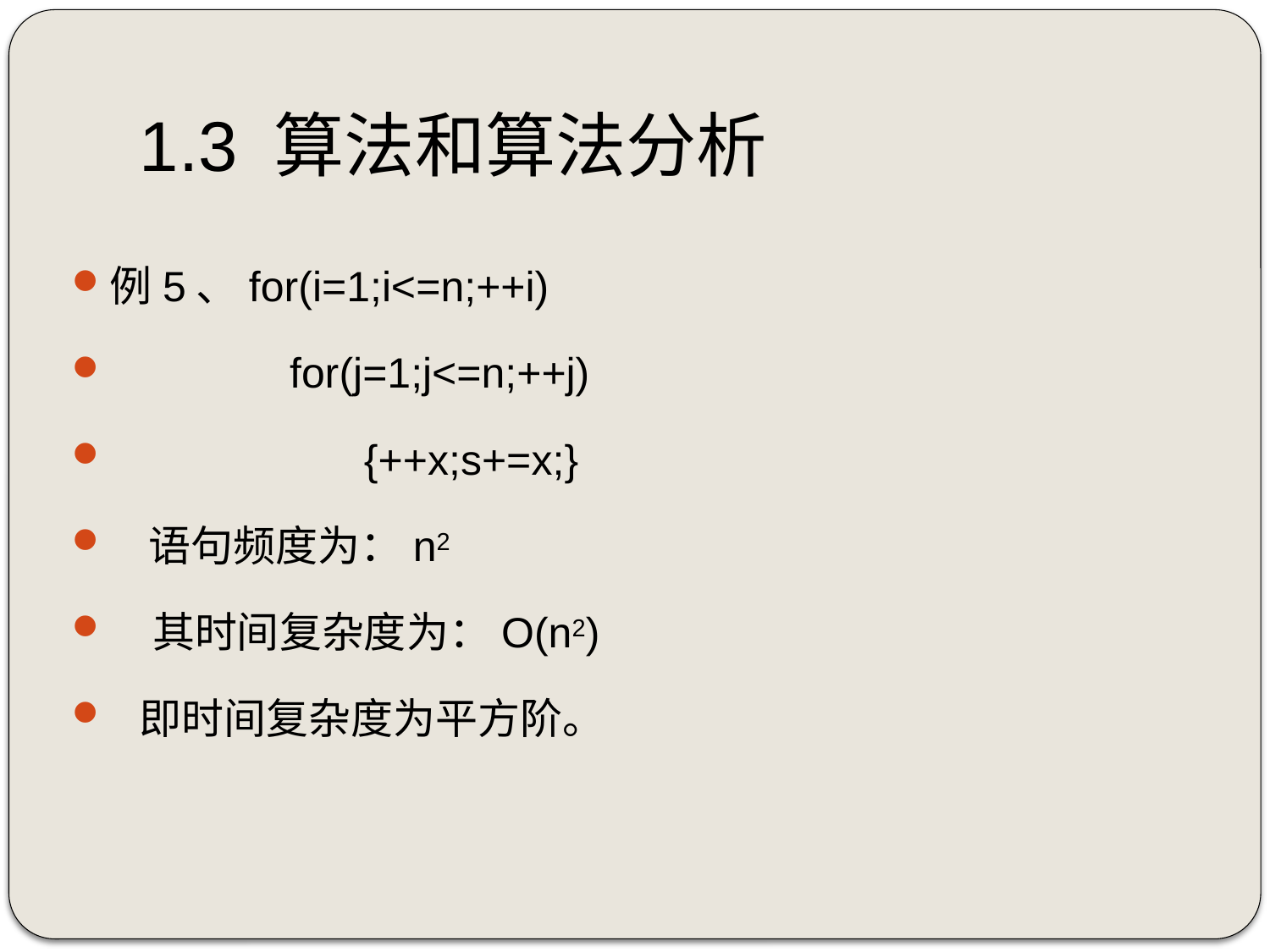

# 1.3 算法和算法分析
例5、for(i=1;i<=n;++i)
　　　　for(j=1;j<=n;++j)
               	{++x;s+=x;}
   语句频度为：n2
　其时间复杂度为：O(n2)
  即时间复杂度为平方阶。